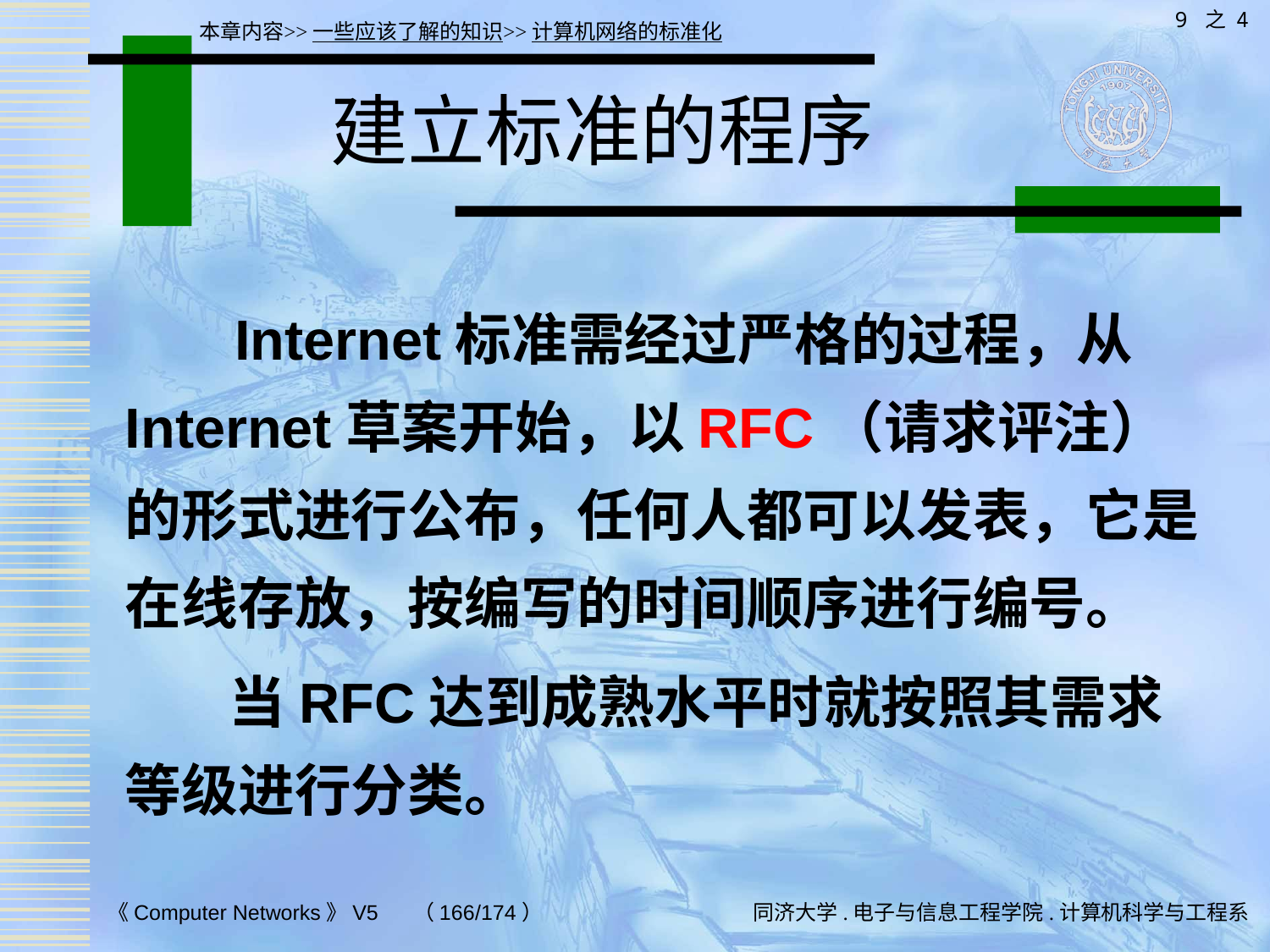

9 之 4
本章内容>>一些应该了解的知识>>计算机网络的标准化
# 建立标准的程序
       Internet标准需经过严格的过程，从Internet草案开始，以RFC（请求评注）的形式进行公布，任何人都可以发表，它是在线存放，按编写的时间顺序进行编号。
       当RFC达到成熟水平时就按照其需求等级进行分类。